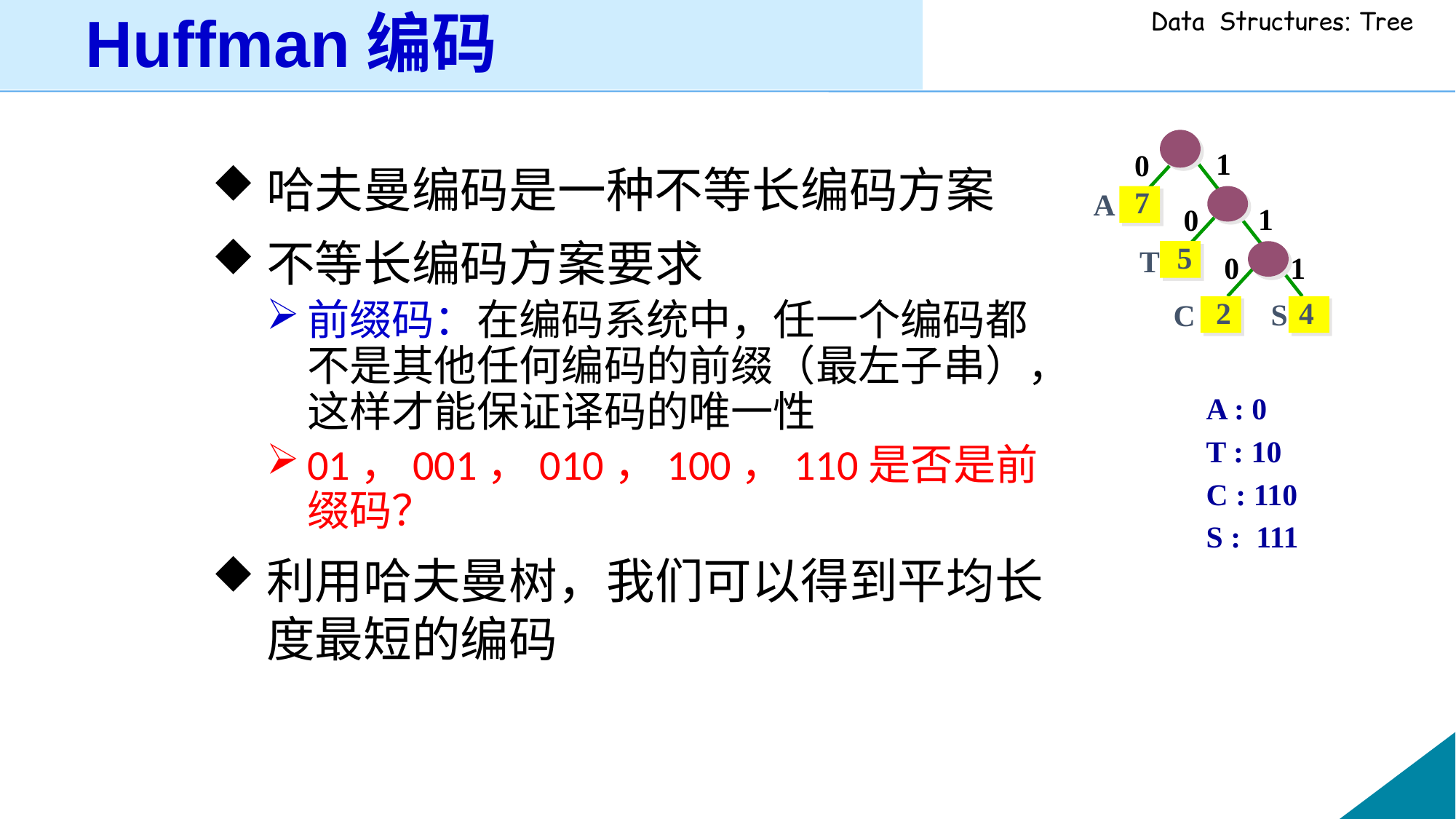

# Huffman编码

1
0

7

1
0

5

0
1

2
4

哈夫曼编码是一种不等长编码方案
不等长编码方案要求
前缀码：在编码系统中，任一个编码都不是其他任何编码的前缀（最左子串），这样才能保证译码的唯一性
01，001，010，100，110是否是前缀码？
利用哈夫曼树，我们可以得到平均长度最短的编码

A
T
S
C
A : 0
T : 10
C : 110
S :  111